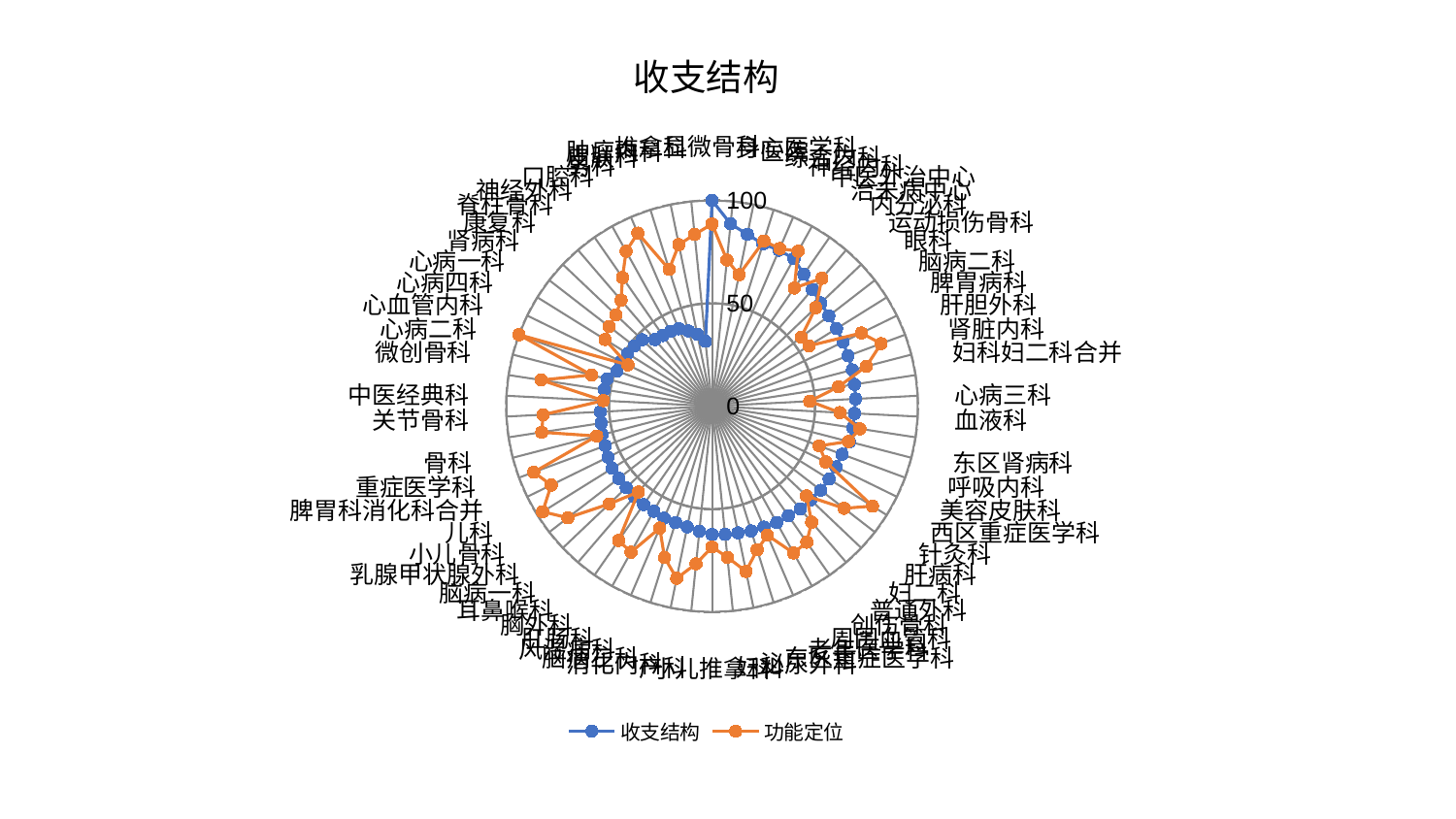

### Chart: 收支结构

| Category | 收支结构 | 功能定位 |
|---|---|---|
| 显微骨科 | 100.0 | 88.52034022486365 |
| 身心医学科 | 89.04071275067695 | 71.40995302706847 |
| 医院 | 85.23960594047163 | 65.23992355176058 |
| 综合内科 | 82.60736028301628 | 84.1361398185474 |
| 神经内科 | 82.50658570630259 | 83.35626195216173 |
| 中医外治中心 | 81.95772027032227 | 86.11568151351592 |
| 治未病中心 | 78.06618226390778 | 69.97491275573738 |
| 内分泌科 | 74.76655992100592 | 81.90324448462874 |
| 运动损伤骨科 | 72.85504866433321 | 69.5080309796427 |
| 眼科 | 71.75127443105278 | 54.76350284691904 |
| 脑病二科 | 71.27177839492617 | 55.46780830838314 |
| 脾胃病科 | 70.85819690810936 | 80.77494340671723 |
| 肝胆外科 | 70.43379805771607 | 87.5550829191276 |
| 肾脏内科 | 70.39914892950556 | 77.44669860599953 |
| 妇科妇二科合并 | 69.94952733310623 | 62.15404714434603 |
| 心病三科 | 69.81881483192981 | 47.48895476532149 |
| 血液科 | 69.27813164073612 | 62.18750010881732 |
| 东区肾病科 | 69.16915837622352 | 72.64541280960914 |
| 呼吸内科 | 68.95915656631885 | 68.45708811862053 |
| 美容皮肤科 | 67.37414739469834 | 55.488531168131715 |
| 西区重症医学科 | 67.02198168640376 | 61.578334890920395 |
| 针灸科 | 66.99383791347651 | 91.82099518942248 |
| 肝病科 | 66.75519813655687 | 81.05442989459449 |
| 妇二科 | 66.05870964290185 | 63.267689732025936 |
| 普通外科 | 65.75739567229171 | 74.2664342034305 |
| 创伤骨科 | 64.8690669502647 | 80.54209105983817 |
| 周围血管科 | 64.68914552886673 | 81.59006581753052 |
| 老年医学科 | 63.9715754476313 | 68.22628512549268 |
| 东区重症医学科 | 63.5157012656142 | 73.1342149667752 |
| 泌尿外科 | 62.838872733103706 | 81.96522307316519 |
| 妇科 | 62.60511066464087 | 73.79527672934498 |
| 小儿推拿科 | 62.35985698179022 | 68.41470474780634 |
| 产科 | 61.12237408443456 | 76.96734928466107 |
| 消化内科 | 59.90324983692183 | 85.3784250667553 |
| 脑病三科 | 59.2612420200778 | 77.13811280804057 |
| 风湿病科 | 59.1862116248995 | 64.45250457714204 |
| 肛肠科 | 58.37937565599917 | 81.13429302772376 |
| 胸外科 | 58.19764731757373 | 79.48256824338554 |
| 耳鼻喉科 | 57.96176997362245 | 54.96067937608678 |
| 脑病一科 | 57.4982594411533 | 68.89532307422901 |
| 乳腺甲状腺外科 | 57.32031995574737 | 88.5971818128245 |
| 小儿骨科 | 57.15237435024652 | 96.97671237732213 |
| 儿科 | 56.326098513938014 | 87.03581503214872 |
| 脾胃科消化科合并 | 55.2851035080978 | 92.3746306906389 |
| 重症医学科 | 55.210158322105706 | 57.886470862567585 |
| 骨科 | 54.45195812233643 | 83.708894970494 |
| 关节骨科 | 54.35842430242985 | 82.16041174376431 |
| 中医经典科 | 53.17096189891153 | 52.91538376320905 |
| 微创骨科 | 53.05827391269104 | 83.96978436406168 |
| 心病二科 | 52.75932361492173 | 60.534860239696314 |
| 心血管内科 | 49.30788401589847 | 100.0 |
| 心病四科 | 49.29891523765014 | 45.52475183557194 |
| 心病一科 | 48.31845774644422 | 61.30515672043612 |
| 肾病科 | 47.79780391726713 | 63.25503105018138 |
| 康复科 | 46.841285577497636 | 64.46907145499473 |
| 脊柱骨科 | 42.653276990177716 | 67.84371328662807 |
| 神经外科 | 41.81119385579093 | 76.17422456841533 |
| 口腔科 | 41.55176195037345 | 86.0533164874183 |
| 男科 | 40.97464065220491 | 91.49262995513661 |
| 皮肤科 | 38.36187841015871 | 69.6720133548261 |
| 肿瘤内科 | 35.6649941062646 | 80.1702415138217 |
| 推拿科 | 31.702777928633918 | 83.88363437525817 |
61